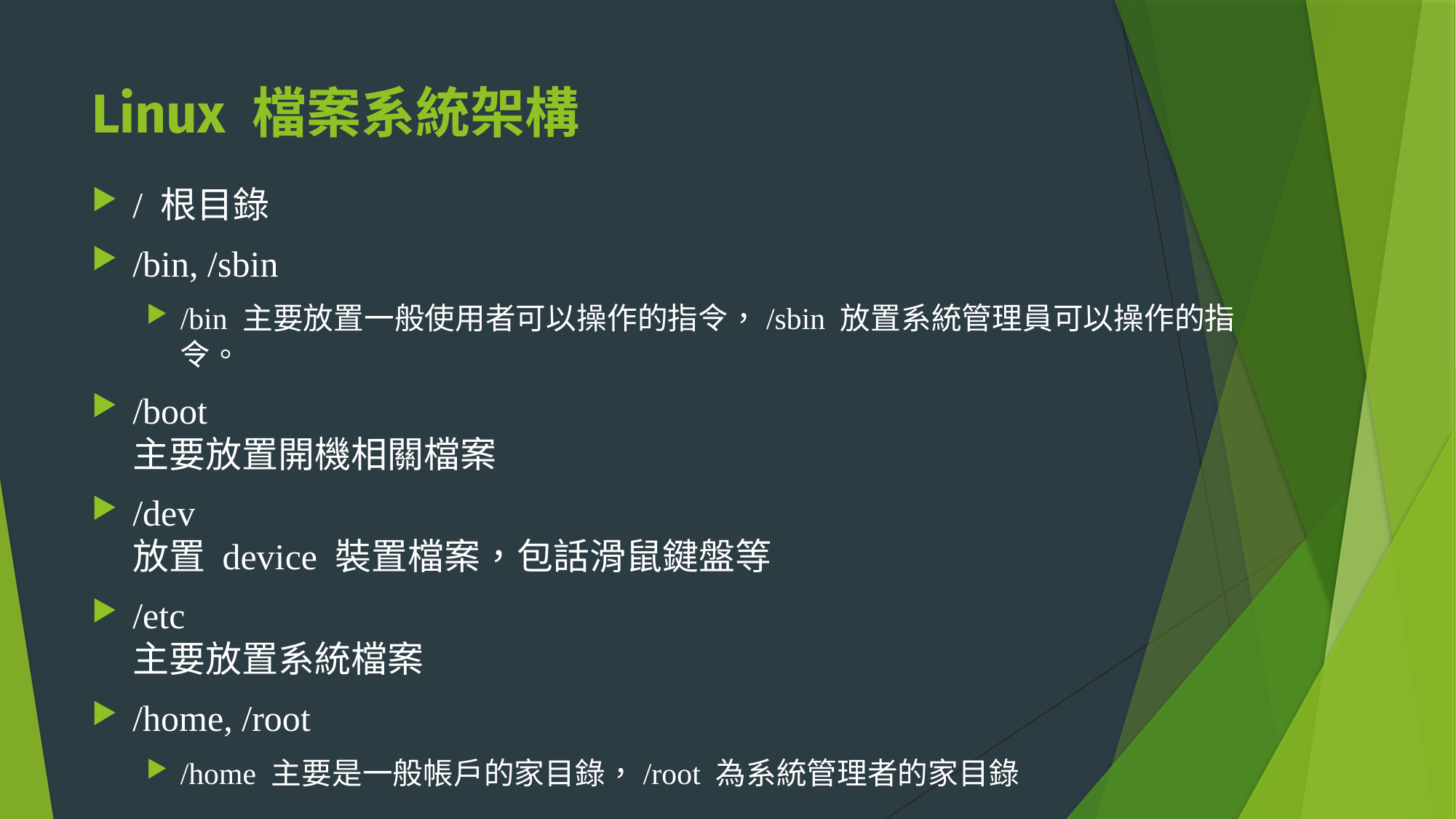

# Linux 檔案系統架構
/ 根目錄
/bin, /sbin
/bin 主要放置一般使用者可以操作的指令，/sbin 放置系統管理員可以操作的指令。
/boot
主要放置開機相關檔案
/dev
放置 device 裝置檔案，包話滑鼠鍵盤等
/etc
主要放置系統檔案
/home, /root
/home 主要是一般帳戶的家目錄，/root 為系統管理者的家目錄